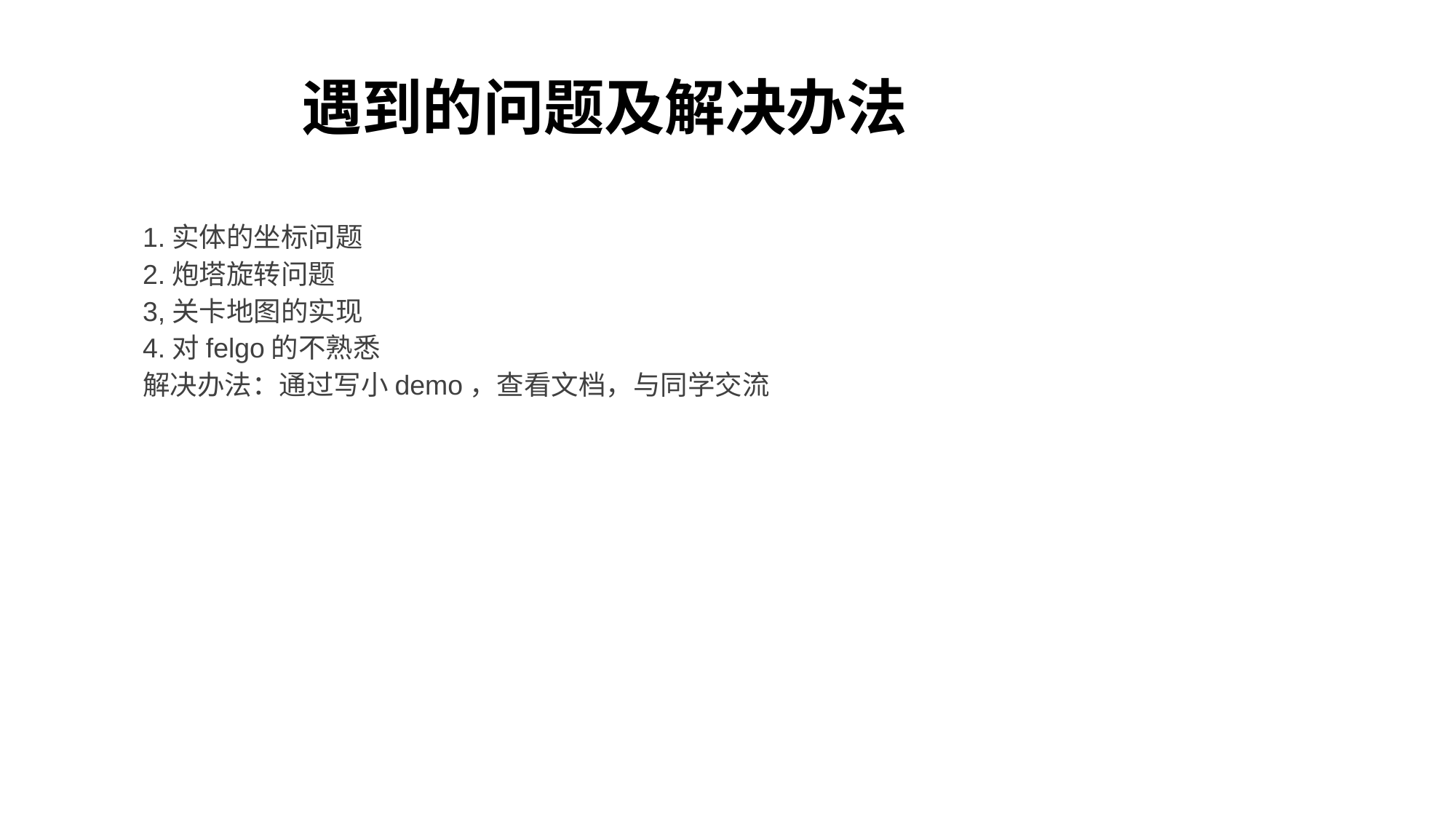

# 遇到的问题及解决办法
1.实体的坐标问题
2.炮塔旋转问题
3,关卡地图的实现
4.对felgo的不熟悉
解决办法：通过写小demo，查看文档，与同学交流